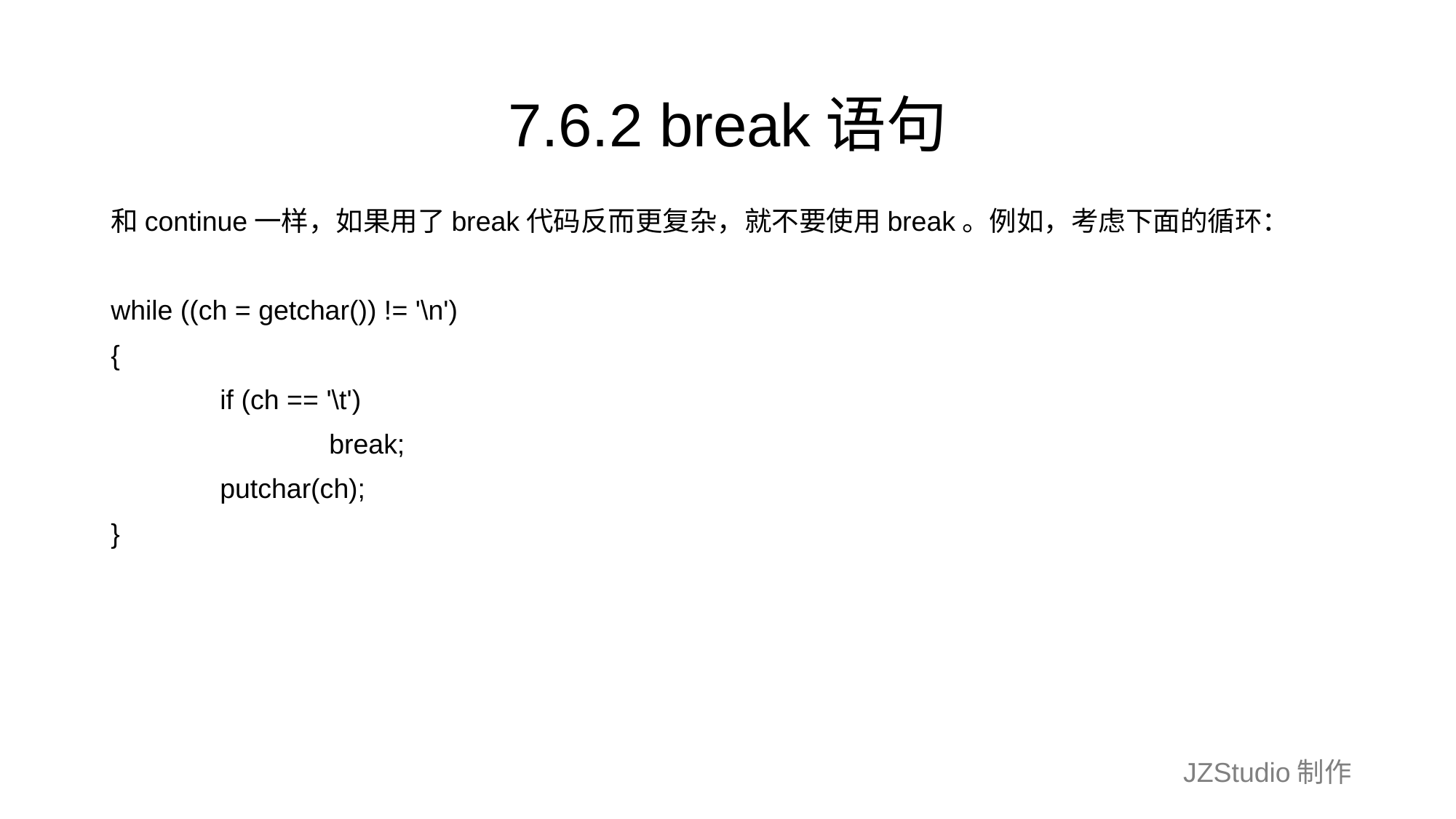

# 7.6.2 break语句
和continue一样，如果用了break代码反而更复杂，就不要使用break。例如，考虑下面的循环：

while ((ch = getchar()) != '\n')
{
	if (ch == '\t')
		break;
	putchar(ch);
}